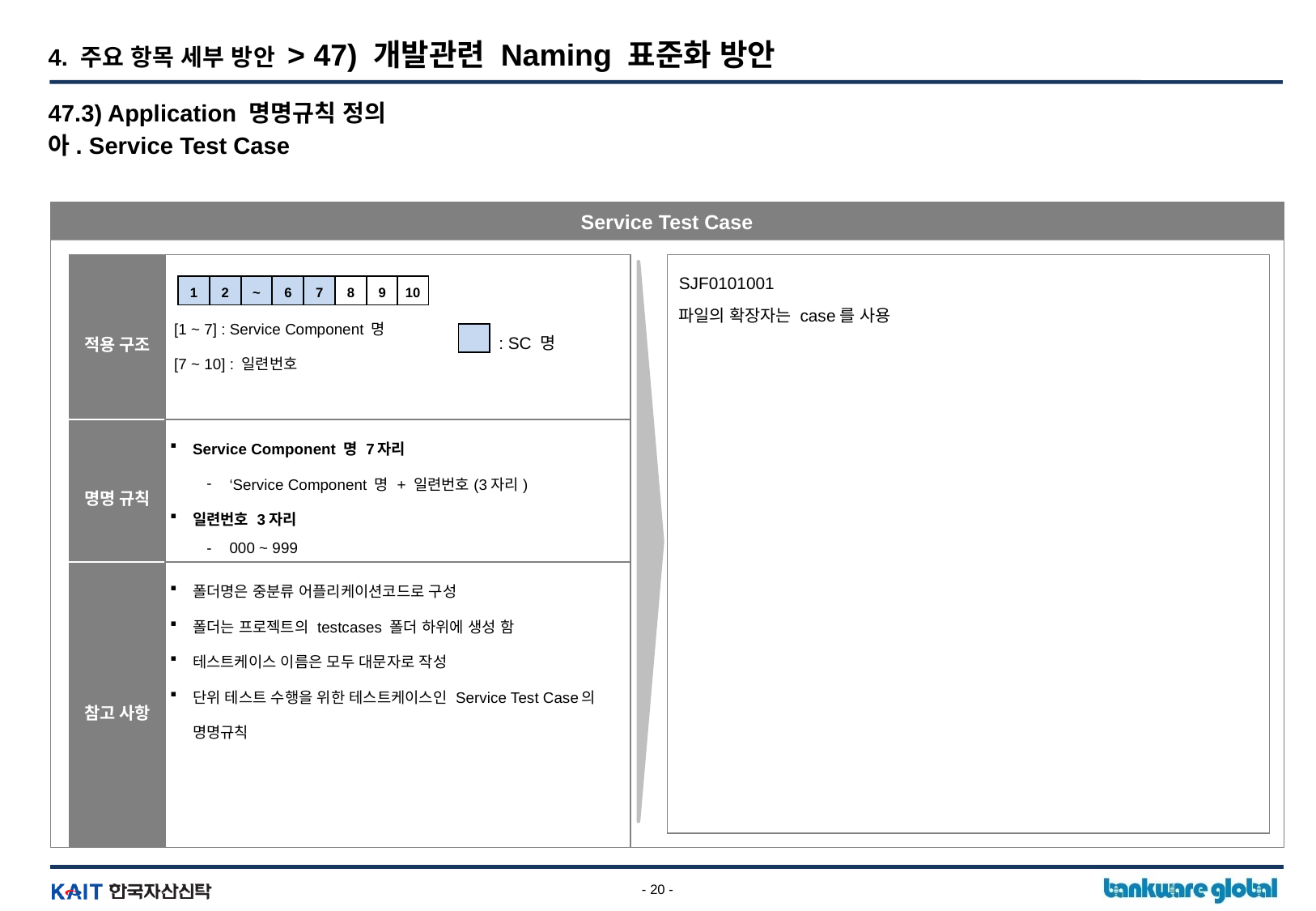

4. 주요 항목 세부 방안 > 47) 개발관련 Naming 표준화 방안
47.3) Application 명명규칙 정의
아. Service Test Case

Service Test Case
SJF0101001
파일의 확장자는 case를 사용

| 적용 구조 | [1 ~ 7] : Service Component 명 [7 ~ 10] : 일련번호 |
| --- | --- |
| 명명 규칙 | Service Component 명 7자리 ‘Service Component 명 + 일련번호(3자리) 일련번호 3자리 000 ~ 999 |
| 참고 사항 | 폴더명은 중분류 어플리케이션코드로 구성 폴더는 프로젝트의 testcases 폴더 하위에 생성 함 테스트케이스 이름은 모두 대문자로 작성 단위 테스트 수행을 위한 테스트케이스인 Service Test Case의 명명규칙 |
10
1
2
~
6
7
8
9
: SC 명